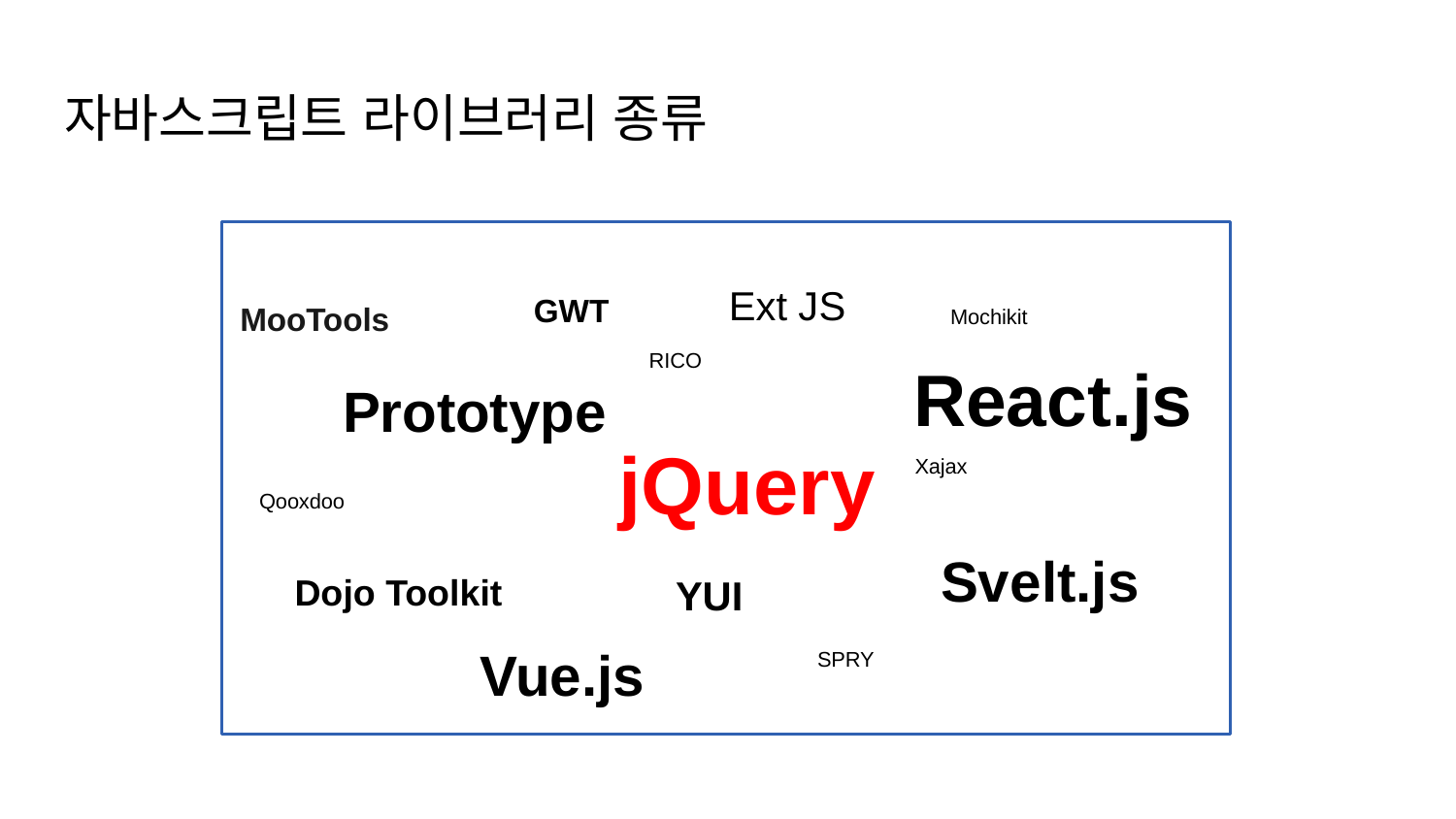

# 자바스크립트 라이브러리 종류

GWT
Ext JS
Mochikit
MooTools
RICO
React.js
Prototype
Xajax
jQuery
Qooxdoo
YUI
Svelt.js
Dojo Toolkit
SPRY
Vue.js